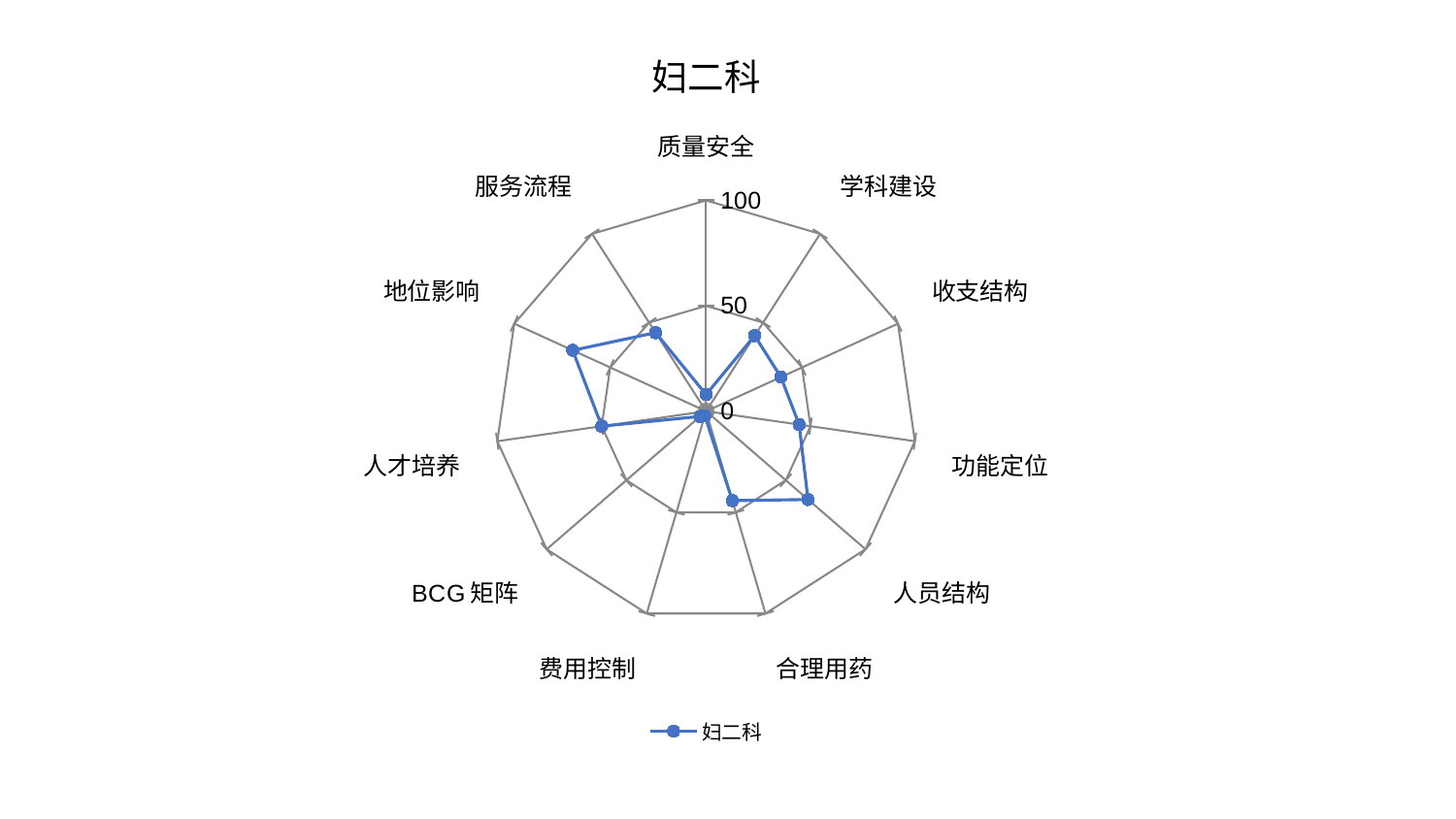

### Chart: 妇二科

| Category | 妇二科 |
|---|---|
| 质量安全 | 7.886515406833908 |
| 学科建设 | 42.610932313159374 |
| 收支结构 | 38.98765992384107 |
| 功能定位 | 44.572542631336695 |
| 人员结构 | 63.94935485272591 |
| 合理用药 | 44.19515957475296 |
| 费用控制 | 2.1820876633614645 |
| BCG矩阵 | 3.801385476393216 |
| 人才培养 | 49.999740465122535 |
| 地位影响 | 69.52896617677325 |
| 服务流程 | 44.317081845543015 |
131